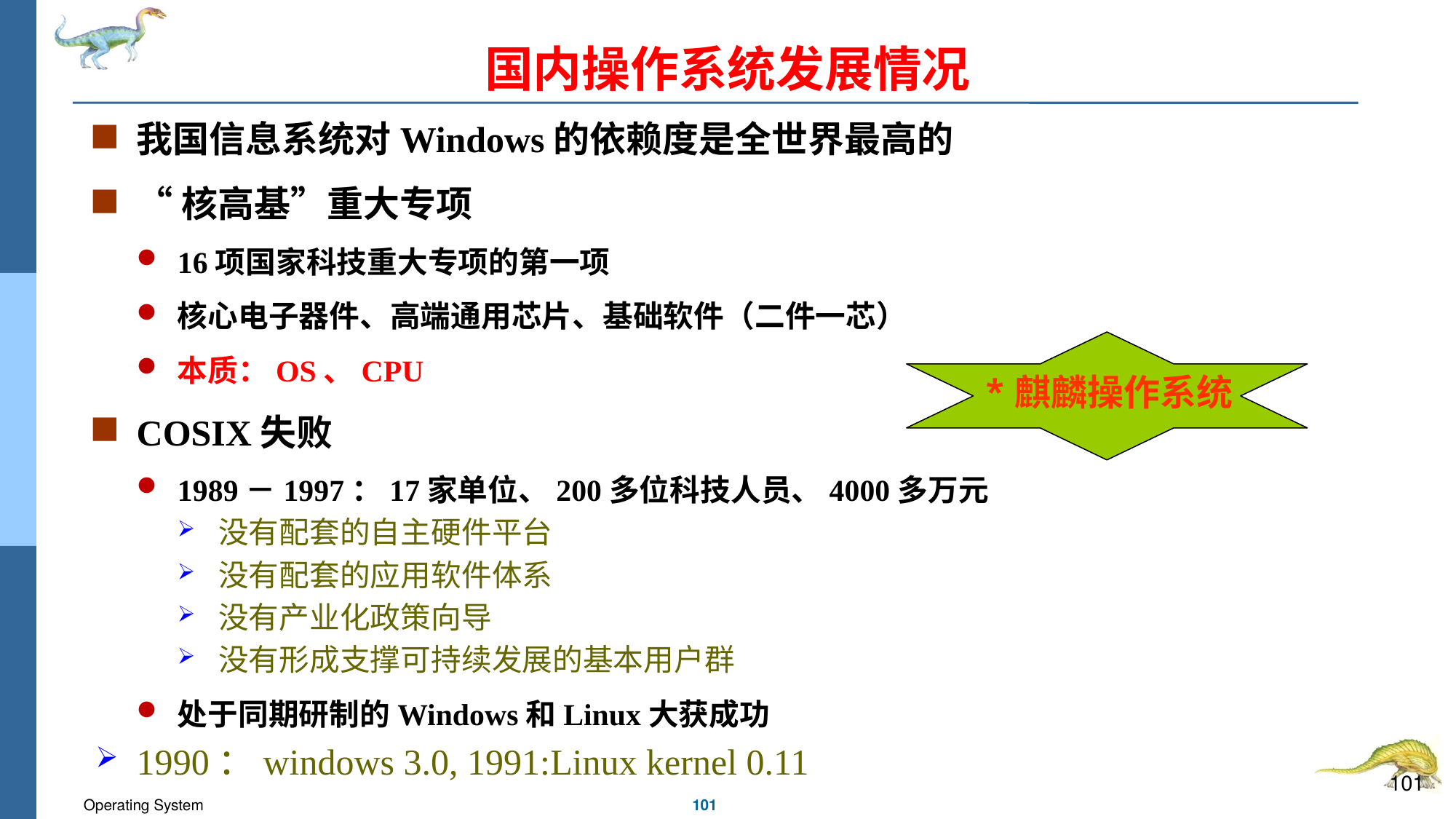

# 国内操作系统发展情况
我国信息系统对Windows的依赖度是全世界最高的
“核高基”重大专项
16项国家科技重大专项的第一项
核心电子器件、高端通用芯片、基础软件（二件一芯）
本质：OS、CPU
COSIX失败
1989－1997：17家单位、200多位科技人员、4000多万元
没有配套的自主硬件平台
没有配套的应用软件体系
没有产业化政策向导
没有形成支撑可持续发展的基本用户群
处于同期研制的Windows和Linux大获成功
1990：windows 3.0, 1991:Linux kernel 0.11

*麒麟操作系统
101